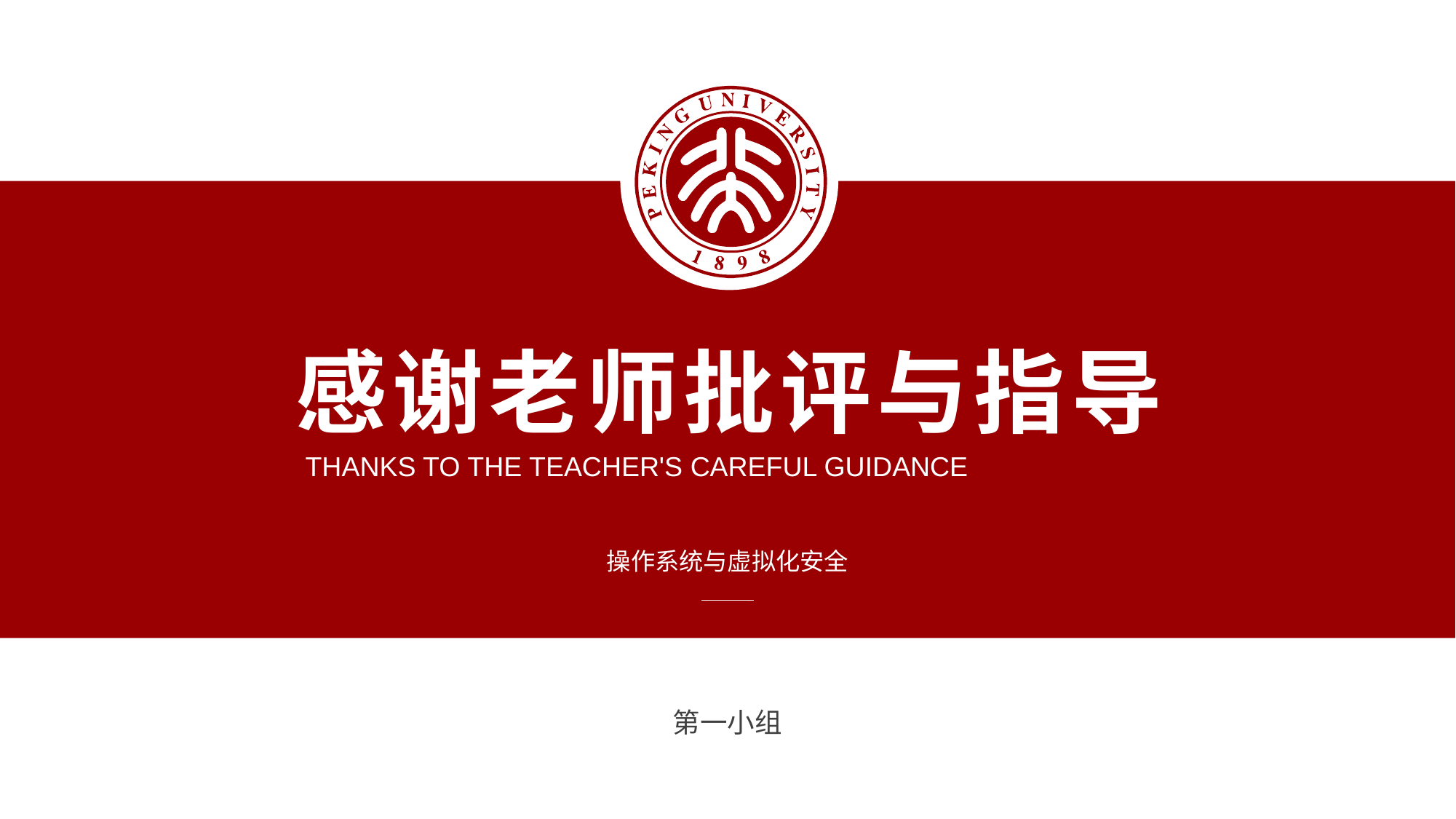

感谢老师批评与指导
THANKS TO THE TEACHER'S CAREFUL GUIDANCE
操作系统与虚拟化安全
第一小组